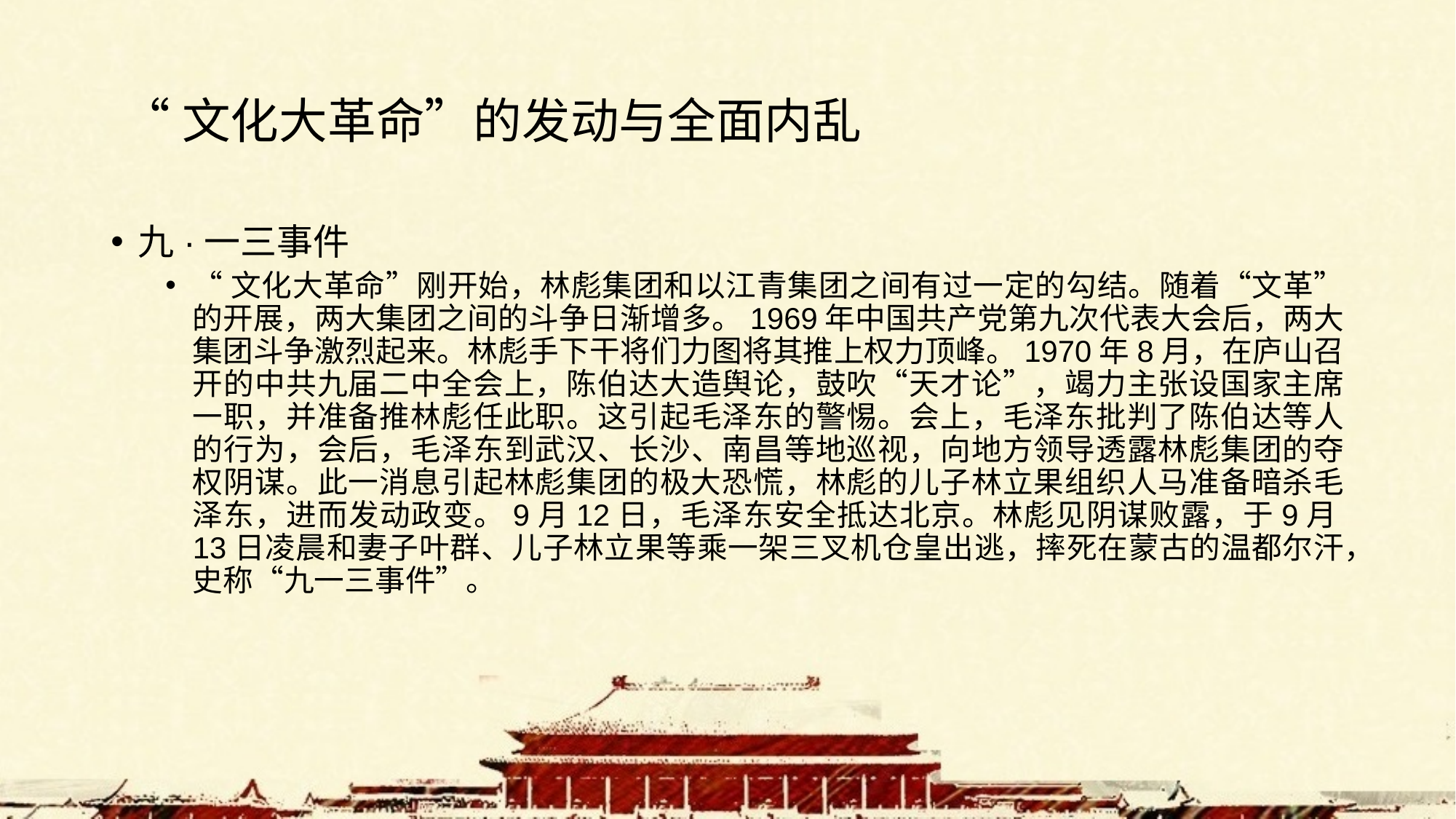

# “文化大革命”的发动与全面内乱
九·一三事件
“文化大革命”刚开始，林彪集团和以江青集团之间有过一定的勾结。随着“文革”的开展，两大集团之间的斗争日渐增多。1969年中国共产党第九次代表大会后，两大集团斗争激烈起来。林彪手下干将们力图将其推上权力顶峰。1970年8月，在庐山召开的中共九届二中全会上，陈伯达大造舆论，鼓吹“天才论”，竭力主张设国家主席一职，并准备推林彪任此职。这引起毛泽东的警惕。会上，毛泽东批判了陈伯达等人的行为，会后，毛泽东到武汉、长沙、南昌等地巡视，向地方领导透露林彪集团的夺权阴谋。此一消息引起林彪集团的极大恐慌，林彪的儿子林立果组织人马准备暗杀毛泽东，进而发动政变。9月12日，毛泽东安全抵达北京。林彪见阴谋败露，于9月13日凌晨和妻子叶群、儿子林立果等乘一架三叉机仓皇出逃，摔死在蒙古的温都尔汗，史称“九一三事件”。